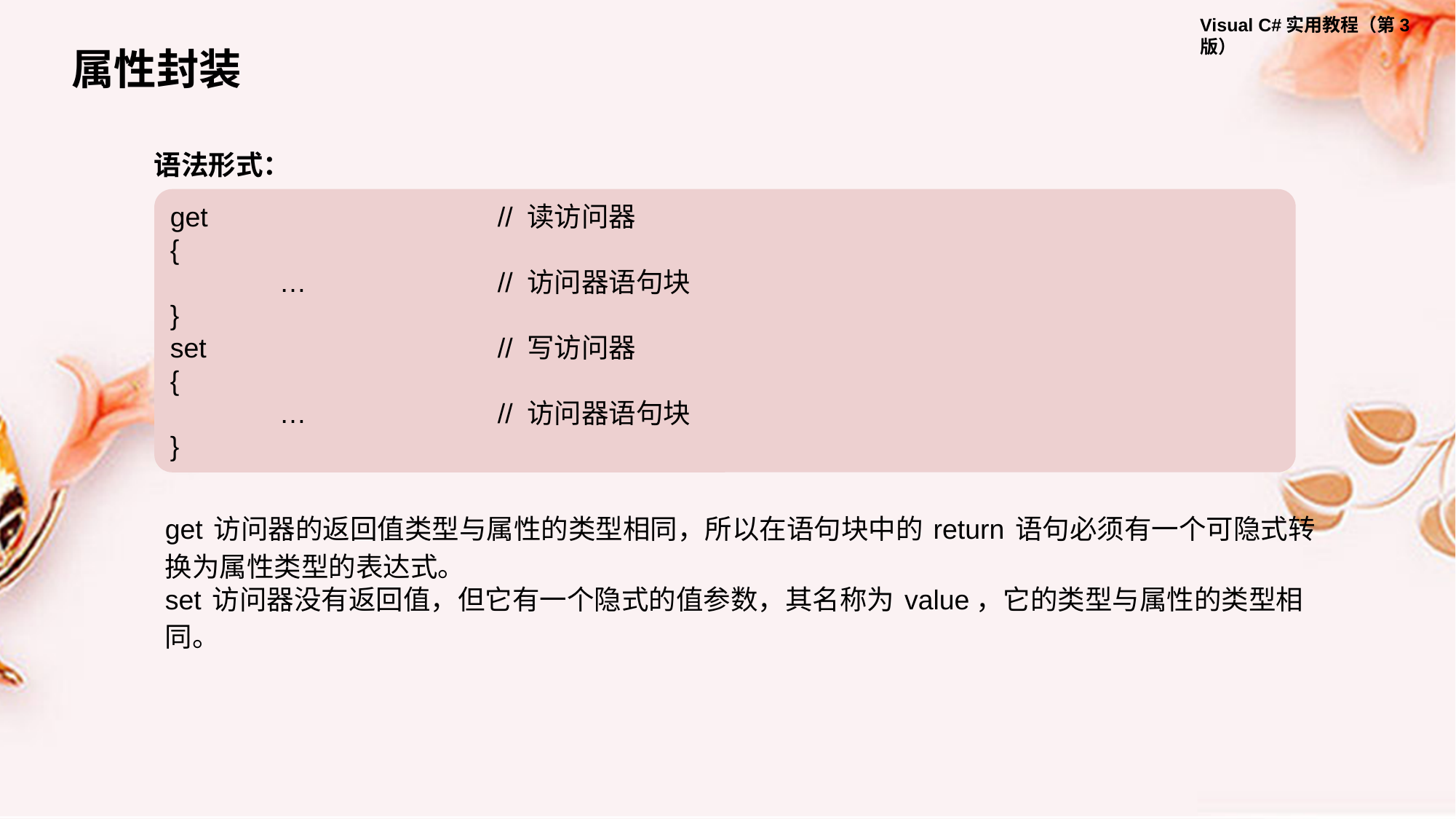

属性封装
语法形式：
get   			// 读访问器
{
	…		// 访问器语句块
}
set   			// 写访问器
{
	…		// 访问器语句块
}
get 访问器的返回值类型与属性的类型相同，所以在语句块中的 return 语句必须有一个可隐式转换为属性类型的表达式。
set 访问器没有返回值，但它有一个隐式的值参数，其名称为 value，它的类型与属性的类型相同。